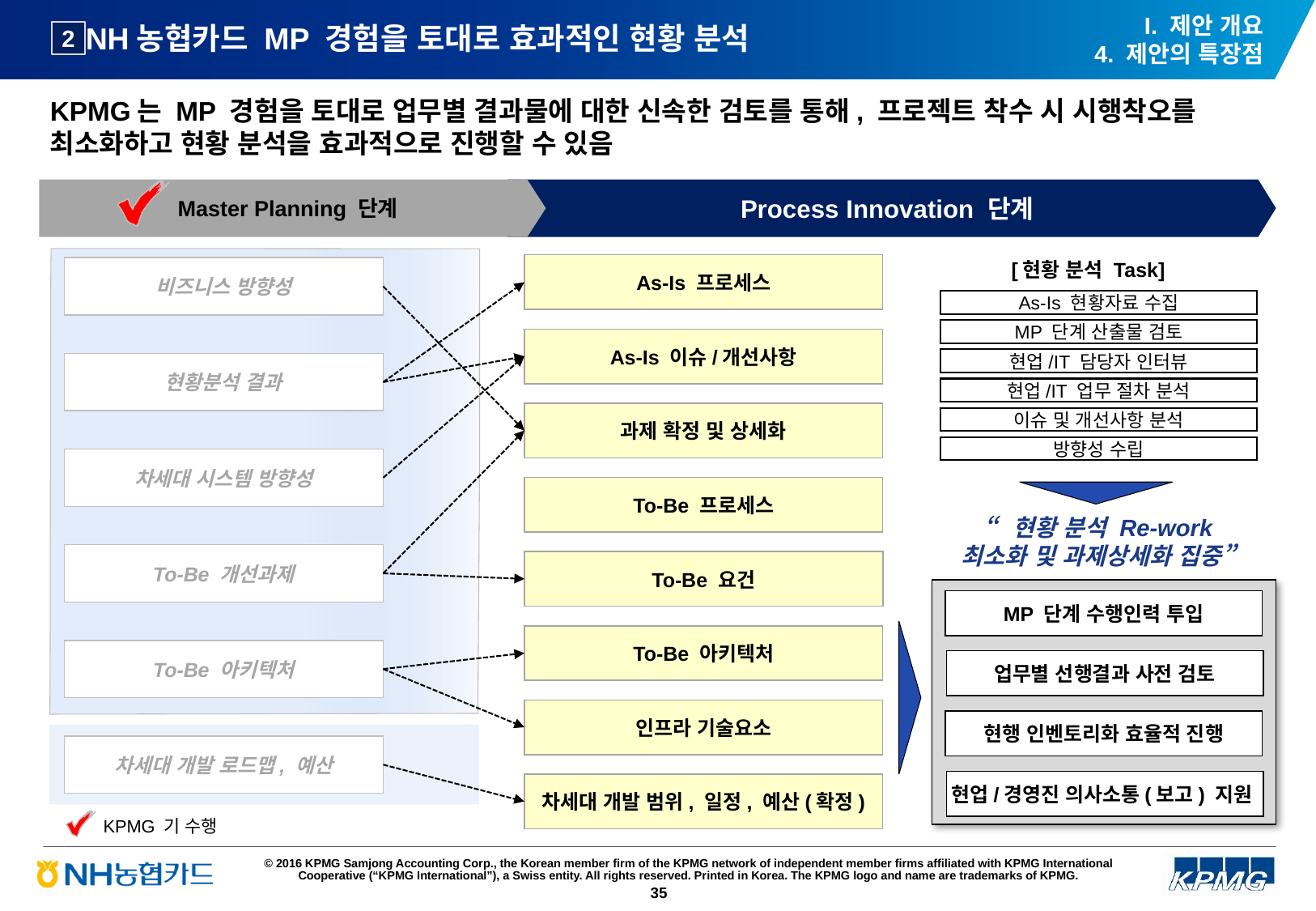

# NH농협카드 MP 경험을 토대로 효과적인 현황 분석
I. 제안 개요
4. 제안의 특장점
2
KPMG는 MP 경험을 토대로 업무별 결과물에 대한 신속한 검토를 통해, 프로젝트 착수 시 시행착오를 최소화하고 현황 분석을 효과적으로 진행할 수 있음

Master Planning 단계
Process Innovation 단계

[현황 분석 Task]
As-Is 프로세스
비즈니스 방향성
As-Is 현황자료 수집
MP 단계 산출물 검토
현업/IT 담당자 인터뷰
현업/IT 업무 절차 분석
이슈 및 개선사항 분석
방향성 수립
As-Is 이슈/개선사항
현황분석 결과
과제 확정 및 상세화
차세대 시스템 방향성
To-Be 프로세스

“현황 분석 Re-work 최소화 및 과제상세화 집중”
To-Be 개선과제
To-Be 요건

MP 단계 수행인력 투입
To-Be 아키텍처
To-Be 아키텍처
업무별 선행결과 사전 검토

인프라 기술요소
현행 인벤토리화 효율적 진행

차세대 개발 로드맵, 예산
현업/경영진 의사소통(보고) 지원
차세대 개발 범위, 일정, 예산(확정)

KPMG 기 수행